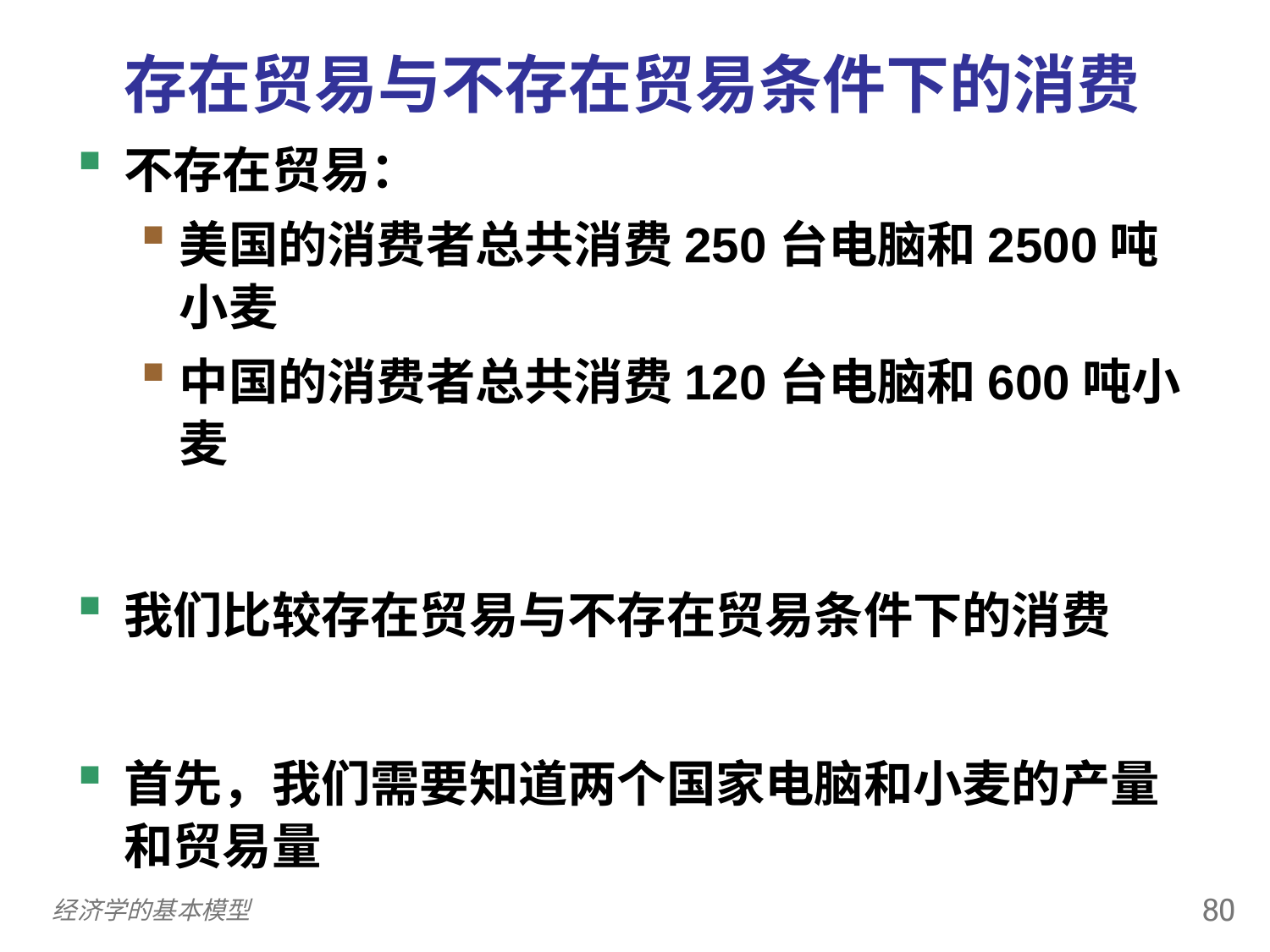

存在贸易与不存在贸易条件下的消费
0
不存在贸易：
美国的消费者总共消费250台电脑和2500吨小麦
中国的消费者总共消费120台电脑和600吨小麦

我们比较存在贸易与不存在贸易条件下的消费

首先，我们需要知道两个国家电脑和小麦的产量和贸易量
80
经济学的基本模型